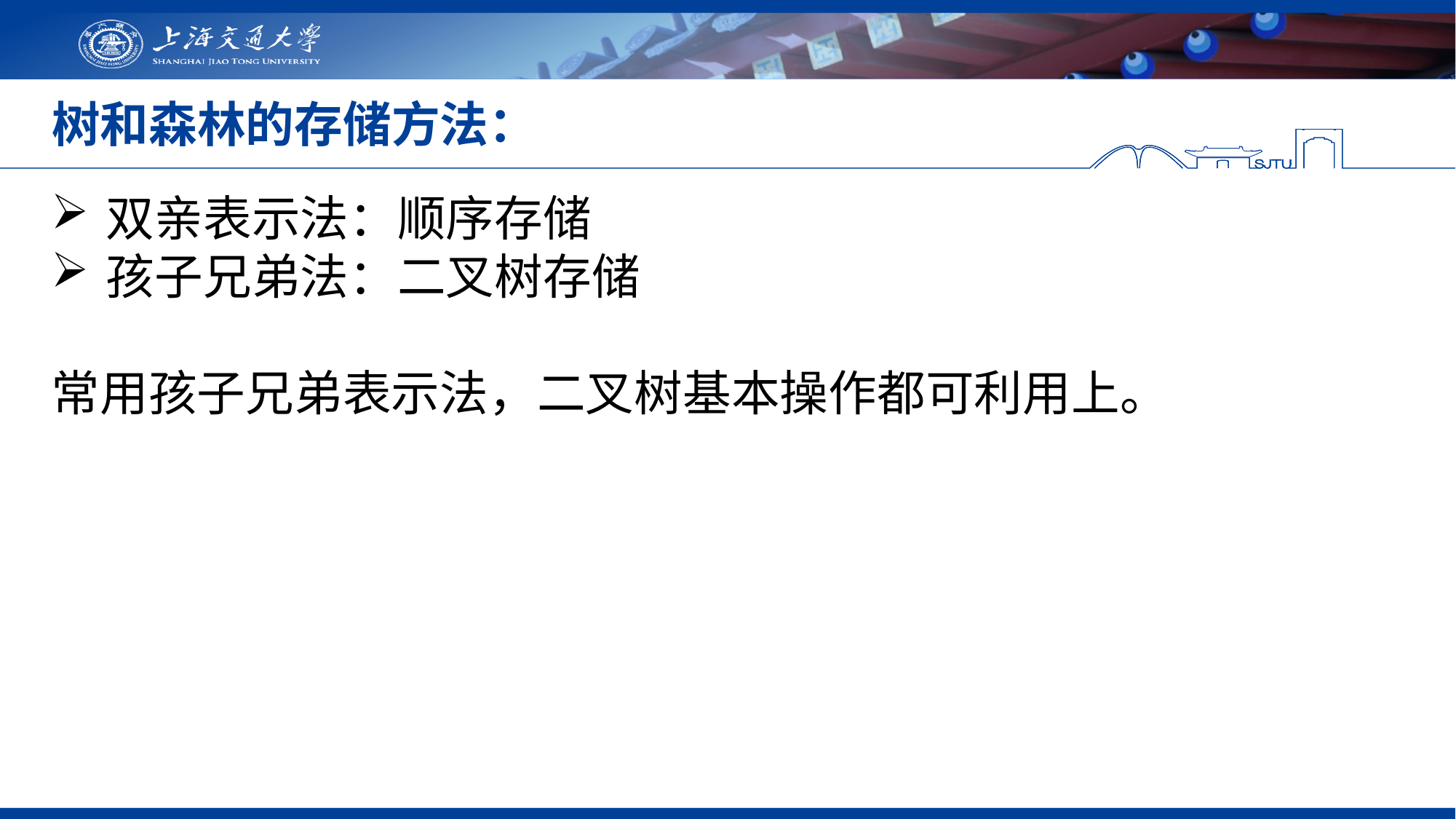

# 树和森林的存储方法：
双亲表示法：顺序存储
孩子兄弟法：二叉树存储

常用孩子兄弟表示法，二叉树基本操作都可利用上。